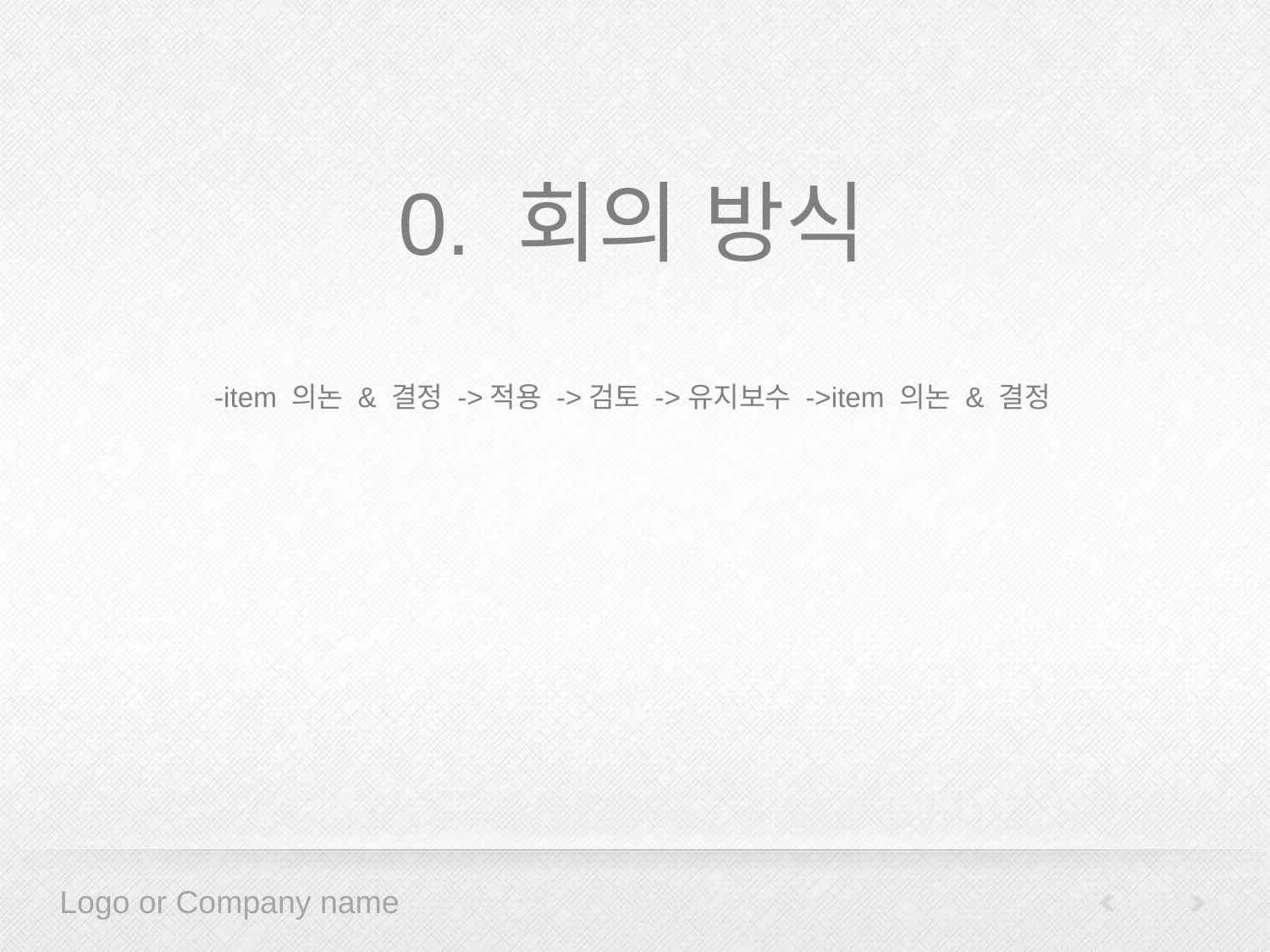

# 0. 회의 방식 -item 의논 & 결정 ->적용 ->검토 ->유지보수 ->item 의논 & 결정